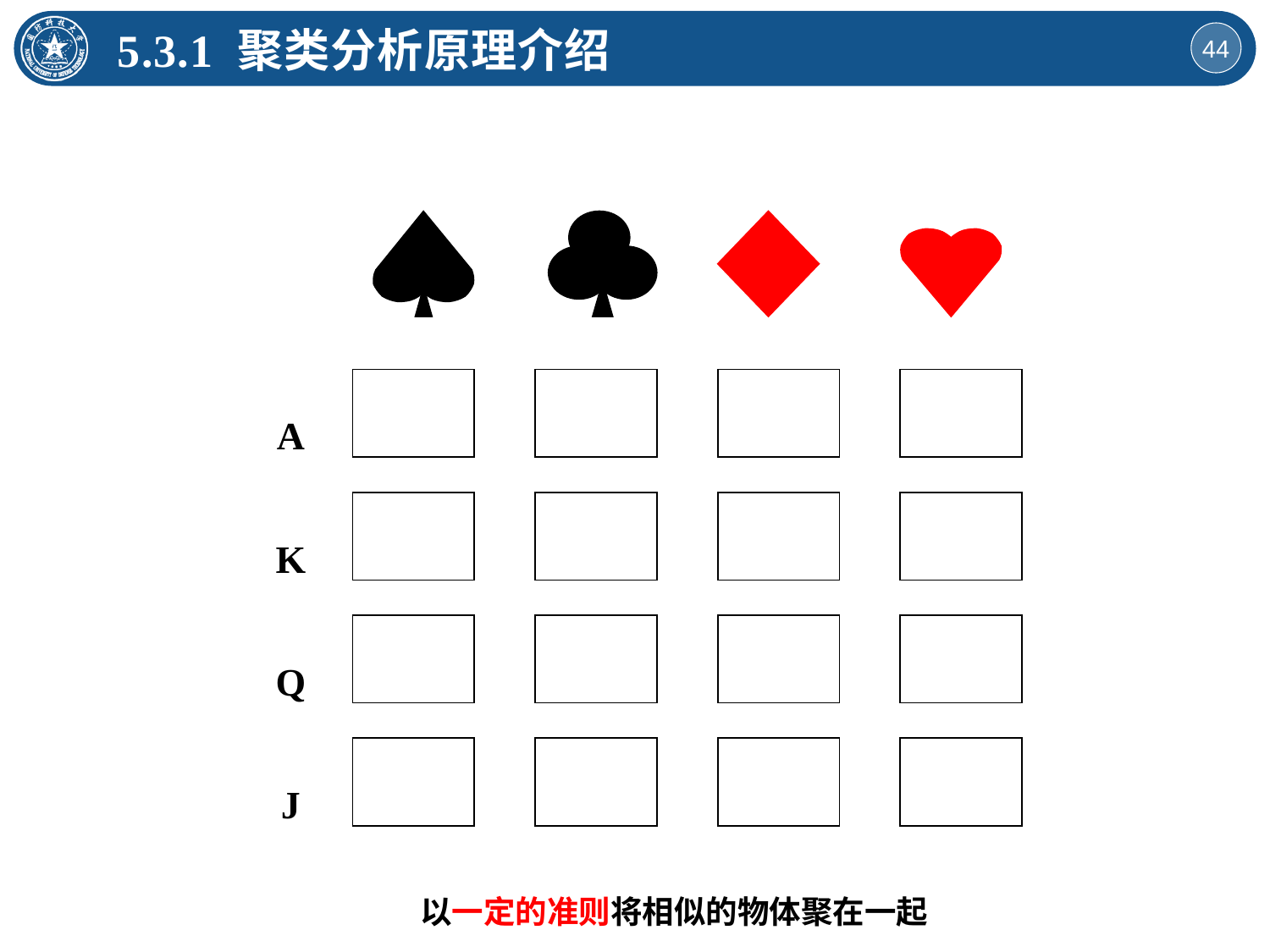

5.3.1 聚类分析原理介绍

A

K

Q

J

以一定的准则将相似的物体聚在一起